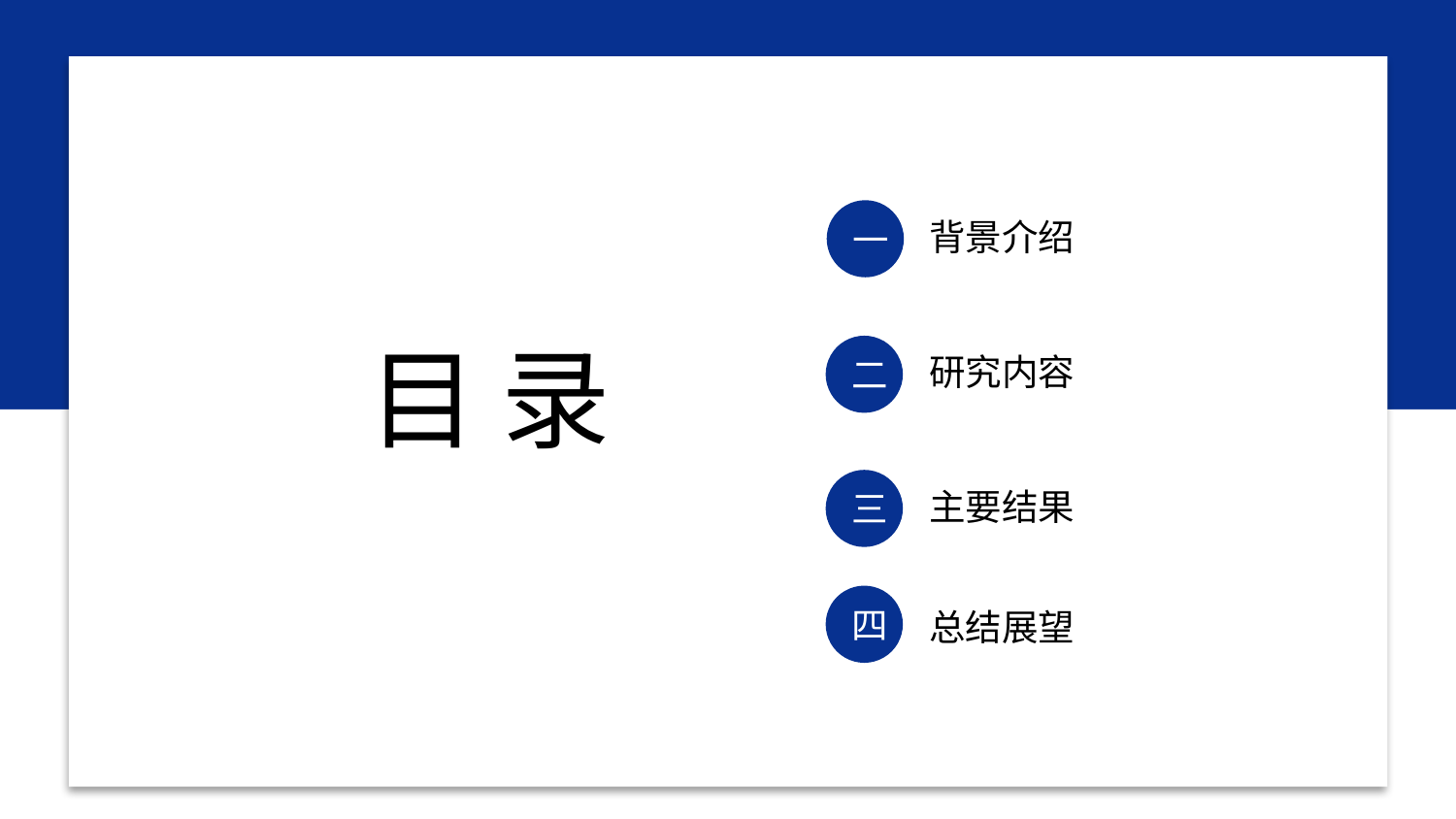

一
背景介绍
目 录
二
研究内容
三
主要结果
四
总结展望